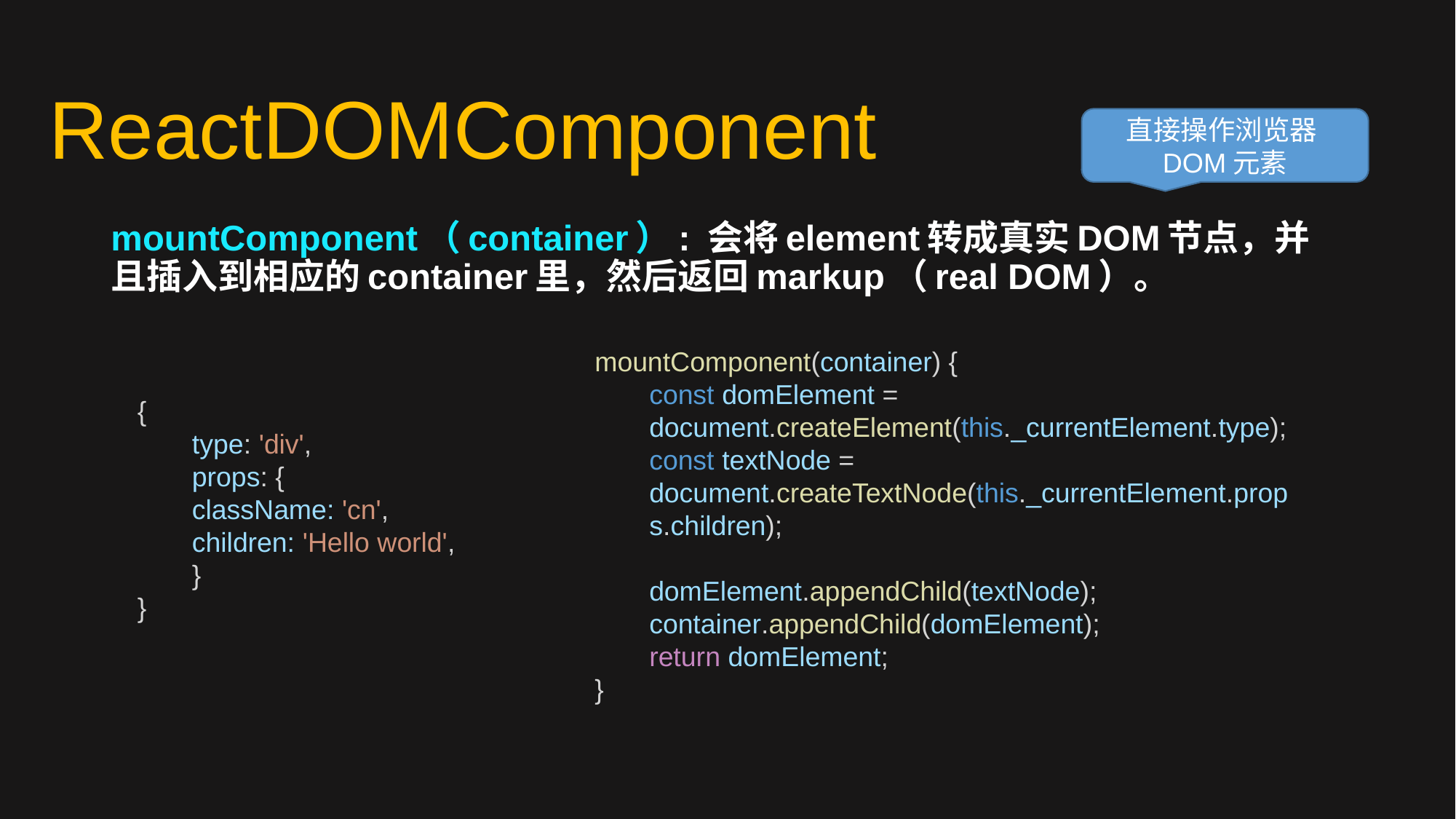

ReactDOMComponent
直接操作浏览器DOM元素
mountComponent（container）: 会将element转成真实DOM节点，并且插入到相应的container里，然后返回markup（real DOM）。

mountComponent(container) {
const domElement = document.createElement(this._currentElement.type);
const textNode = document.createTextNode(this._currentElement.props.children);
domElement.appendChild(textNode);
container.appendChild(domElement);
return domElement;
}
{
type: 'div',
props: {
className: 'cn',
children: 'Hello world',
}
}